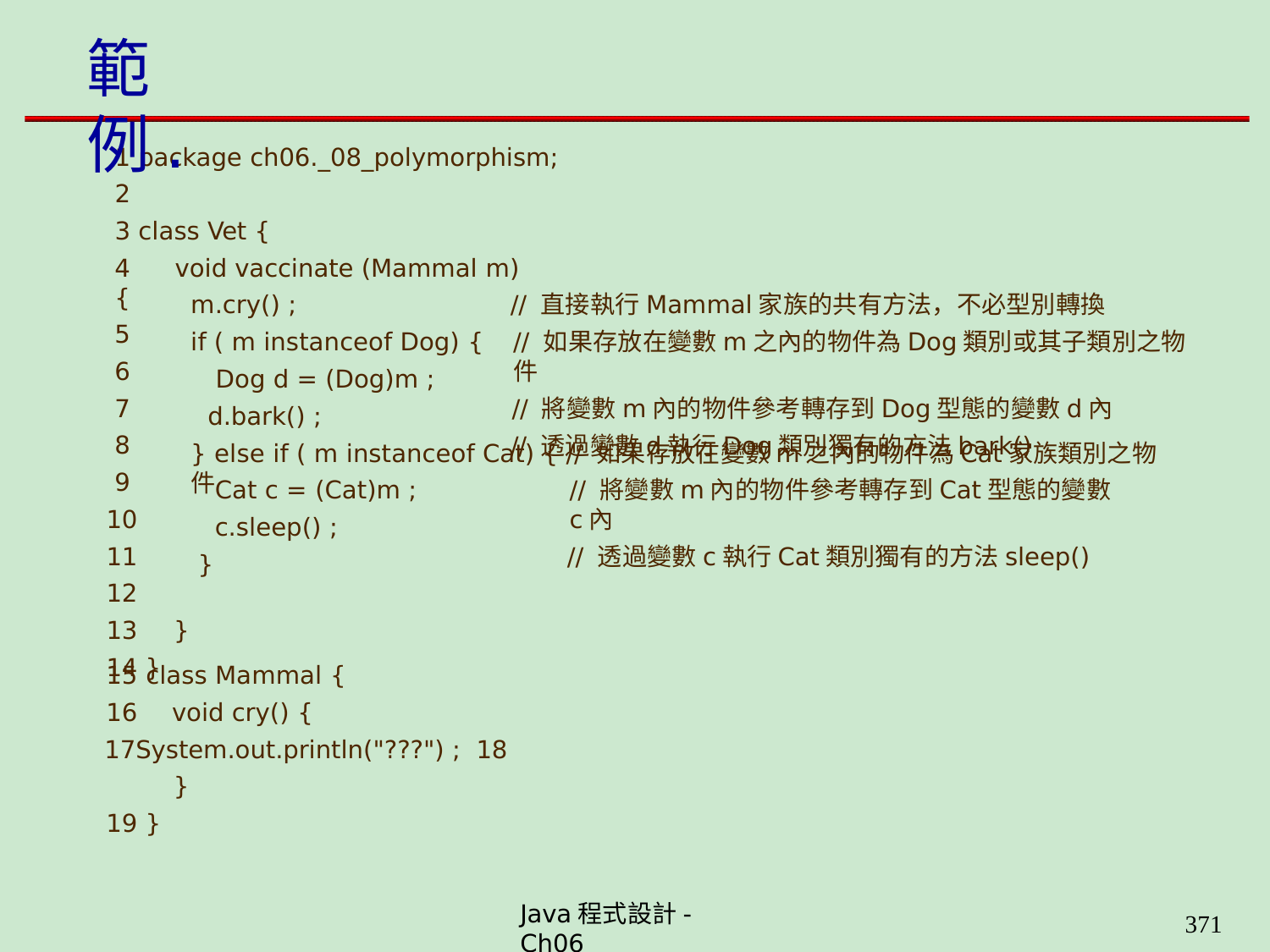

# 範例.
1 package ch06._08_polymorphism;
2
3 class Vet {
4	void vaccinate (Mammal m){
5
6
7
8
9
10
11
12
13	}
14 }
m.cry() ;
if ( m instanceof Dog) {  Dog d = (Dog)m ;  d.bark() ;
// 直接執行Mammal家族的共有方法，不必型別轉換
// 如果存放在變數m之內的物件為Dog類別或其子類別之物件
// 將變數m內的物件參考轉存到Dog型態的變數d內
// 透過變數d執行Dog類別獨有的方法bark()
} else if ( m instanceof Cat) { // 如果存放在變數m之內的物件為Cat家族類別之物件
Cat c = (Cat)m ;
c.sleep() ;
// 將變數m內的物件參考轉存到Cat型態的變數c內
// 透過變數c執行Cat類別獨有的方法sleep()
}
class Mammal {
void cry() {
System.out.println("???") ;  18	}
19 }
Java程式設計-Ch06
371